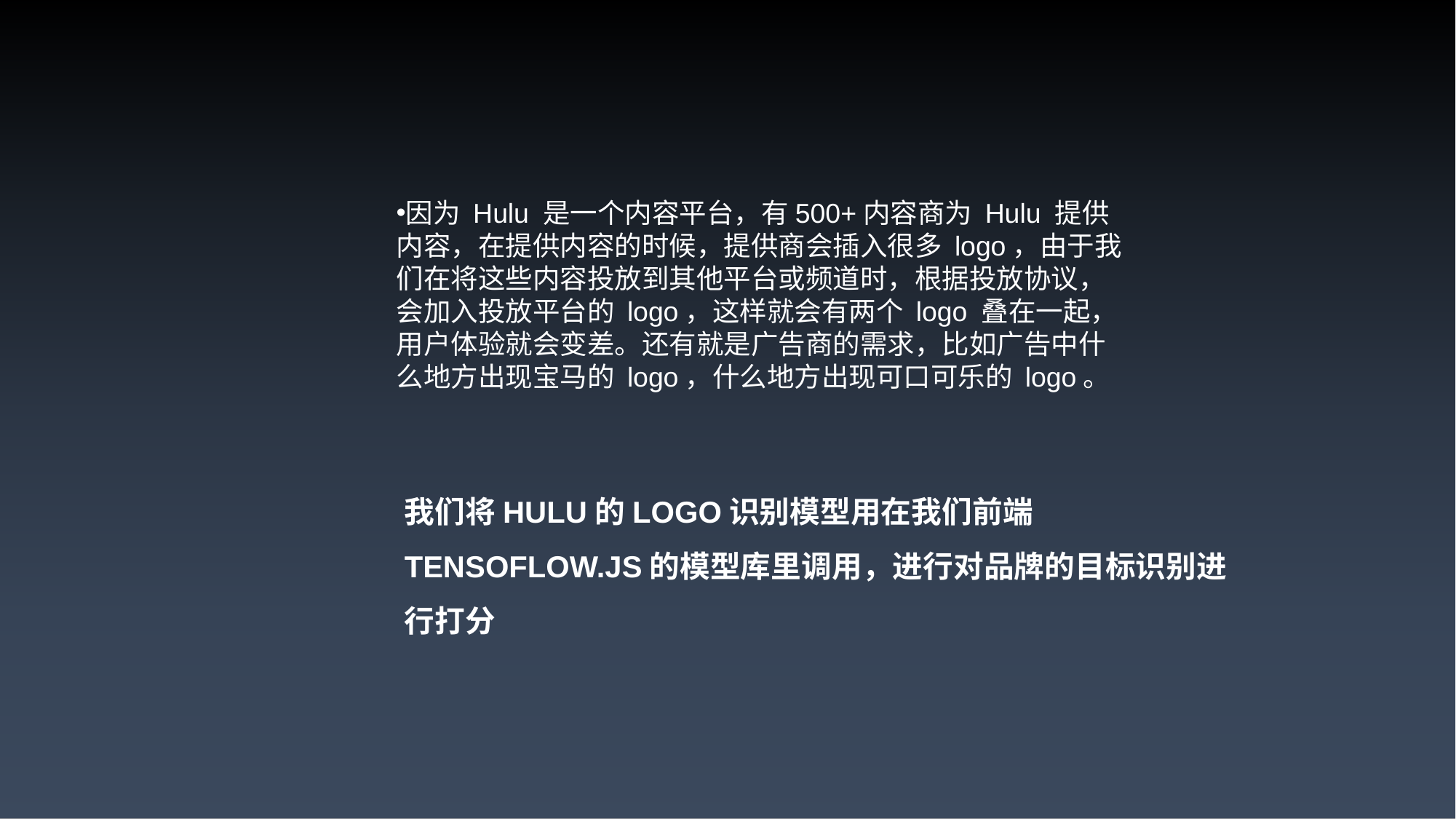

因为 Hulu 是一个内容平台，有500+内容商为 Hulu 提供内容，在提供内容的时候，提供商会插入很多 logo，由于我们在将这些内容投放到其他平台或频道时，根据投放协议，会加入投放平台的 logo，这样就会有两个 logo 叠在一起，用户体验就会变差。还有就是广告商的需求，比如广告中什么地方出现宝马的 logo，什么地方出现可口可乐的 logo。

我们将HULU的logo识别模型用在我们前端tensoflow.js的模型库里调用，进行对品牌的目标识别进行打分